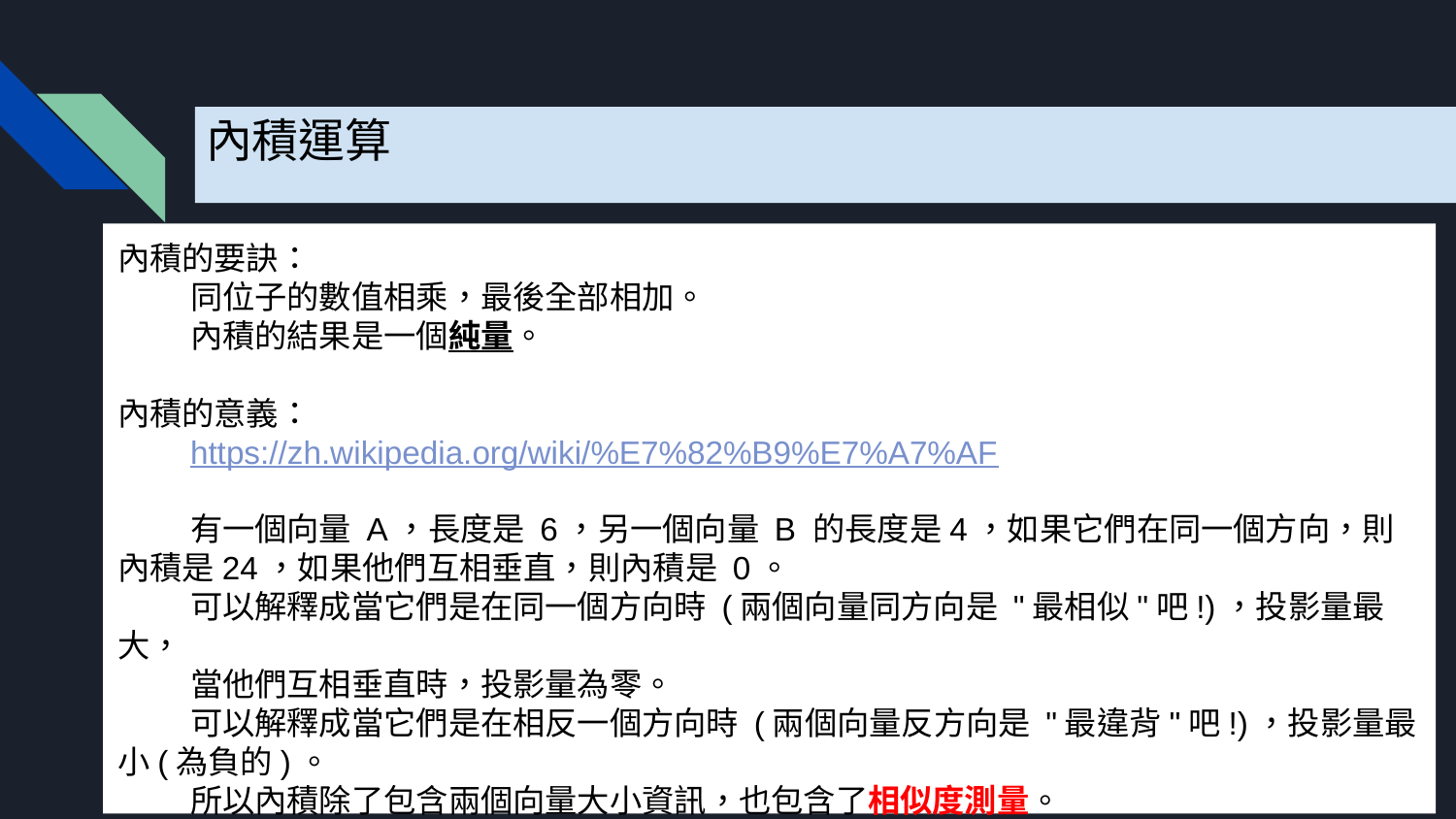

內積運算
內積的要訣：
同位子的數值相乘，最後全部相加。
內積的結果是一個純量。

內積的意義：
https://zh.wikipedia.org/wiki/%E7%82%B9%E7%A7%AF

有一個向量 A，長度是 6，另一個向量 B 的長度是4，如果它們在同一個方向，則內積是24，如果他們互相垂直，則內積是 0。
可以解釋成當它們是在同一個方向時 (兩個向量同方向是 "最相似"吧!)，投影量最大，
當他們互相垂直時，投影量為零。
可以解釋成當它們是在相反一個方向時 (兩個向量反方向是 "最違背"吧!)，投影量最小(為負的)。
所以內積除了包含兩個向量大小資訊，也包含了相似度測量。